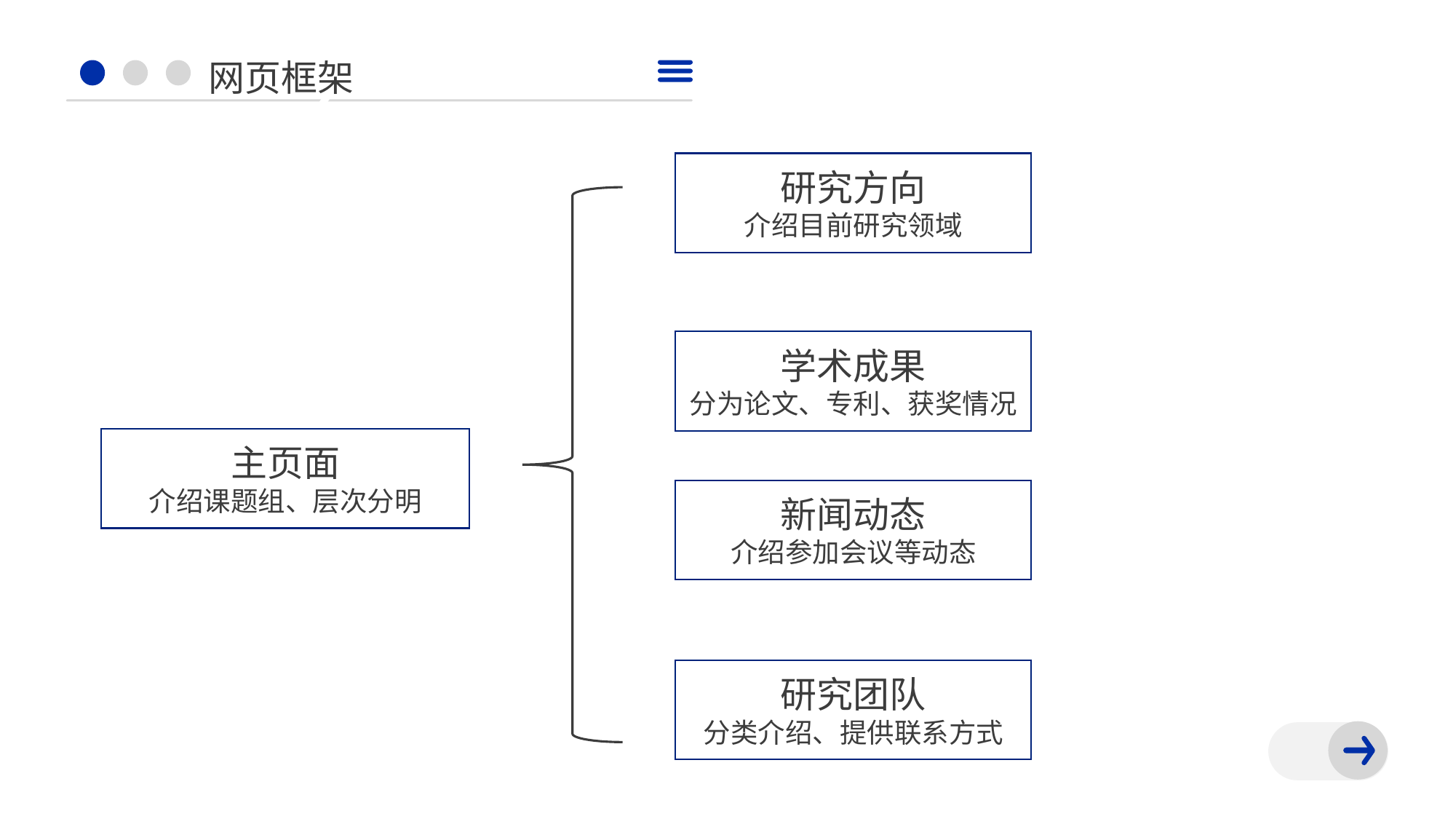

网页框架
研究方向
介绍目前研究领域

学术成果
分为论文、专利、获奖情况
主页面
介绍课题组、层次分明
新闻动态
介绍参加会议等动态
研究团队
分类介绍、提供联系方式